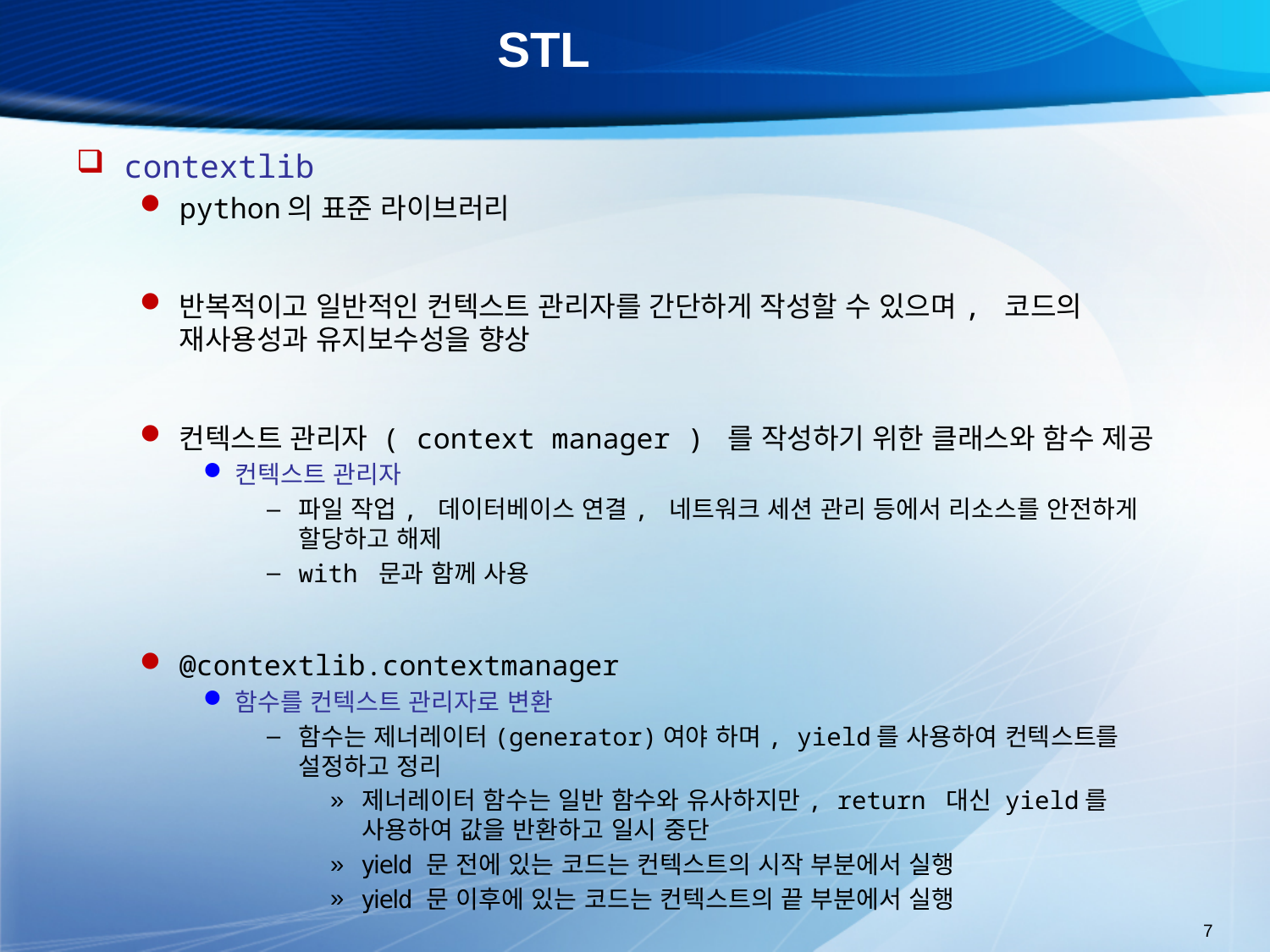

# STL
contextlib
python의 표준 라이브러리

반복적이고 일반적인 컨텍스트 관리자를 간단하게 작성할 수 있으며, 코드의 재사용성과 유지보수성을 향상

컨텍스트 관리자 ( context manager ) 를 작성하기 위한 클래스와 함수 제공
컨텍스트 관리자
파일 작업, 데이터베이스 연결, 네트워크 세션 관리 등에서 리소스를 안전하게 할당하고 해제
with 문과 함께 사용

@contextlib.contextmanager
함수를 컨텍스트 관리자로 변환
함수는 제너레이터(generator)여야 하며, yield를 사용하여 컨텍스트를 설정하고 정리
제너레이터 함수는 일반 함수와 유사하지만, return 대신 yield를 사용하여 값을 반환하고 일시 중단
yield 문 전에 있는 코드는 컨텍스트의 시작 부분에서 실행
yield 문 이후에 있는 코드는 컨텍스트의 끝 부분에서 실행